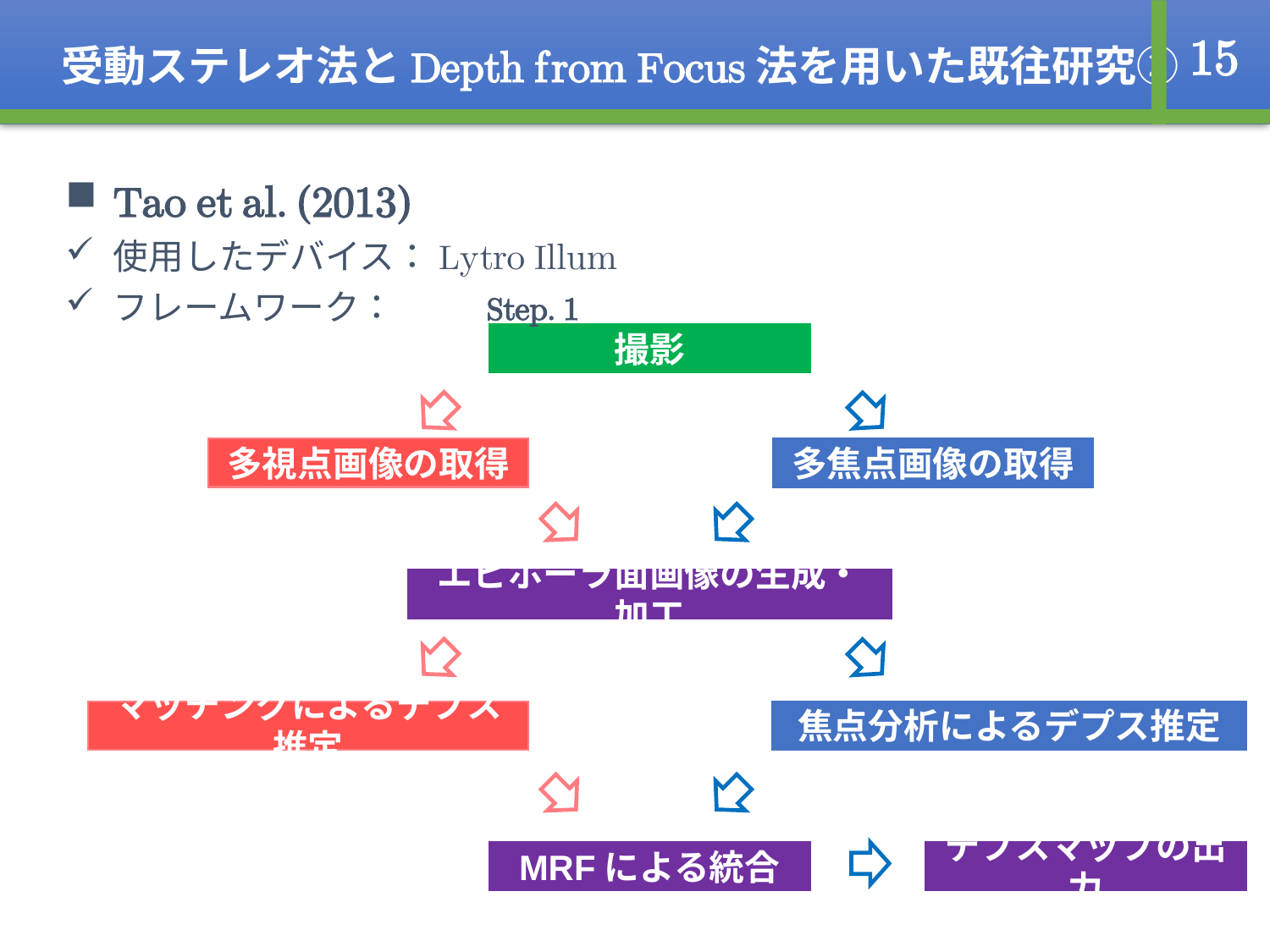

受動ステレオ法とDepth from Focus法を用いた既往研究②
15

Tao et al. (2013)
使用したデバイス：Lytro Illum
フレームワーク：
Step. 1
撮影

多視点画像の取得
多焦点画像の取得

エピポーラ面画像の生成・加工

マッチングによるデプス推定
焦点分析によるデプス推定

MRFによる統合
デプスマップの出力